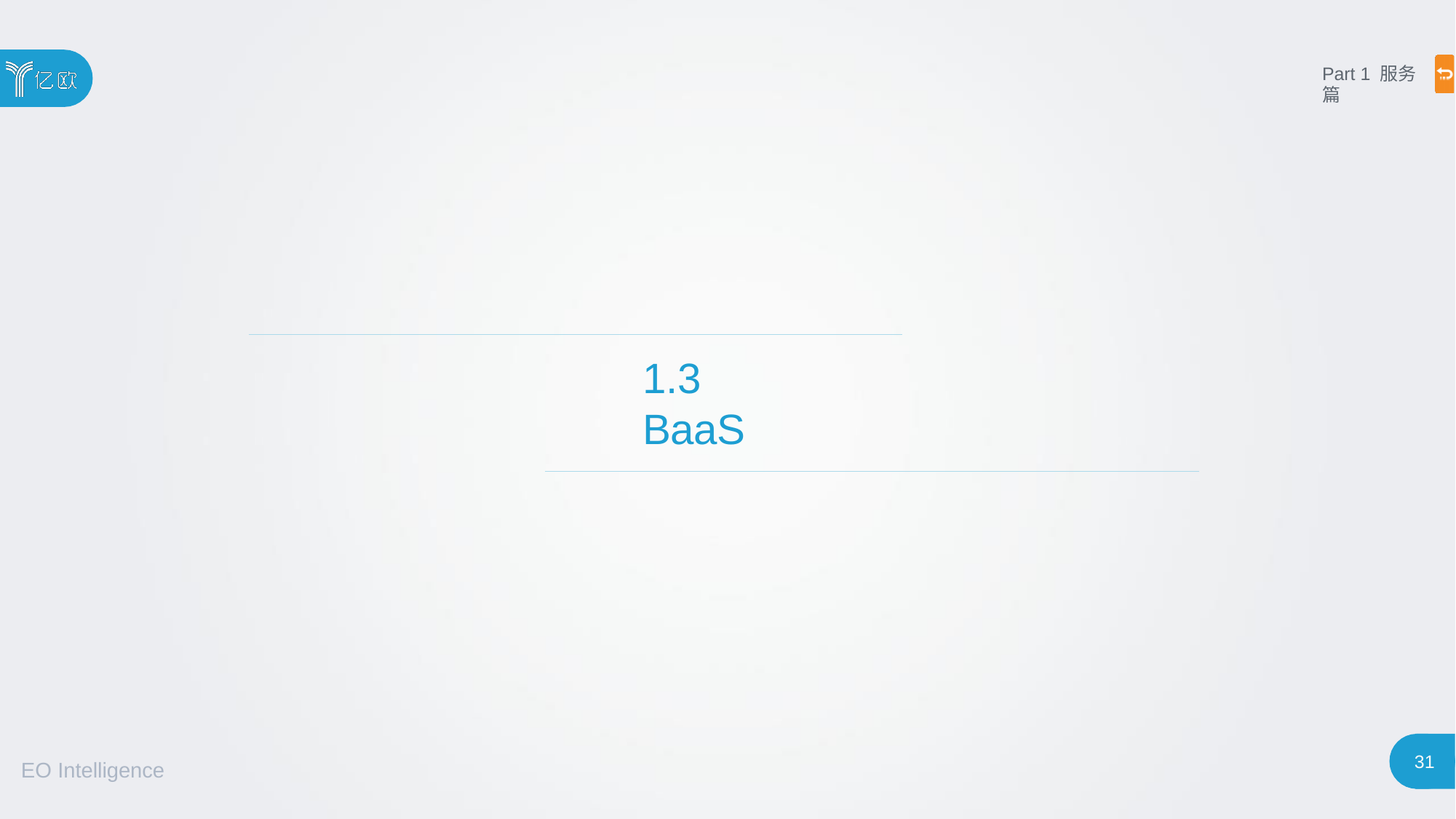

Part 1 服务篇
# 1.3 BaaS
31
EO Intelligence